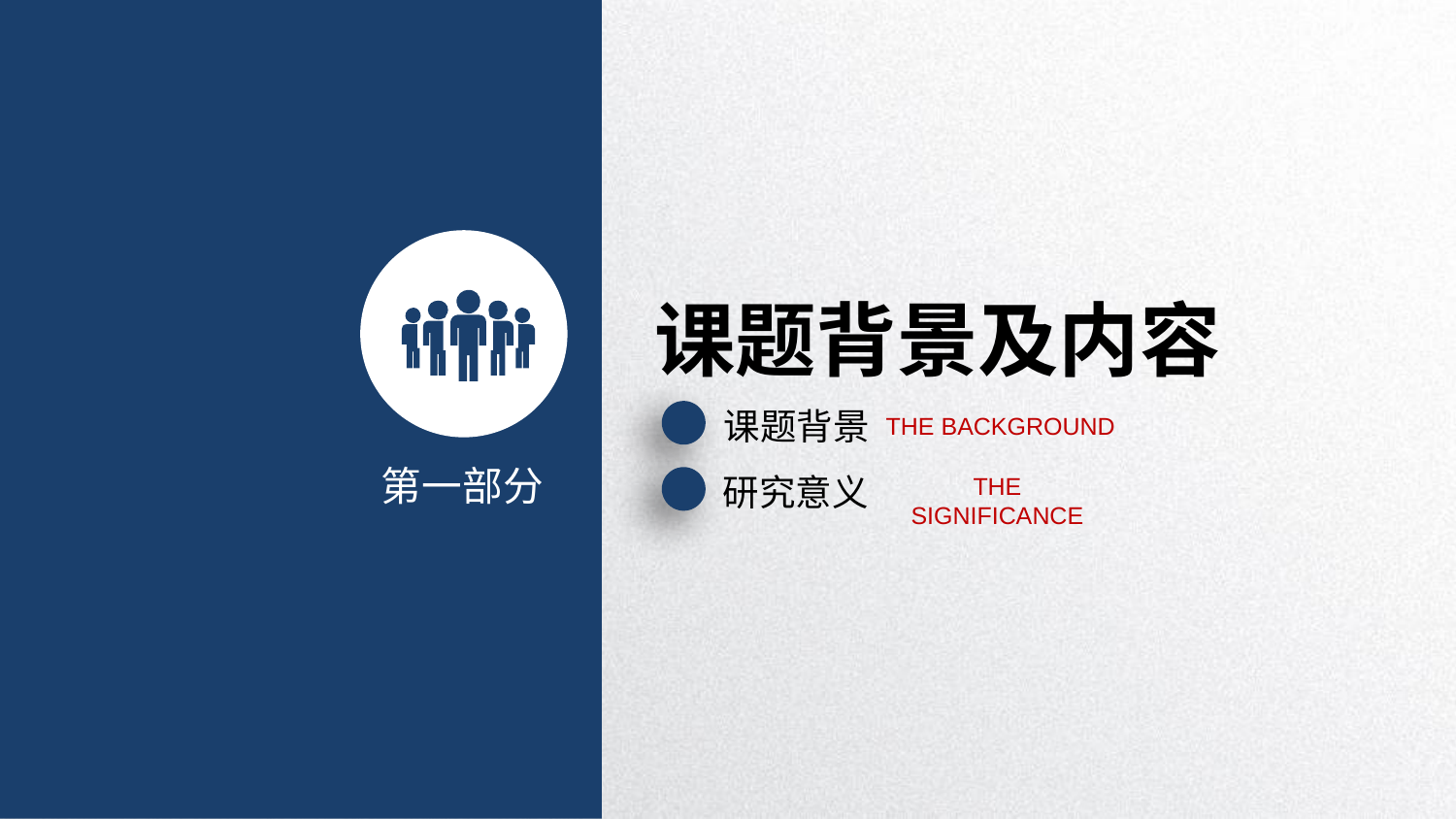

课题背景及内容
课题背景

THE BACKGROUND
第一部分
研究意义
THE SIGNIFICANCE